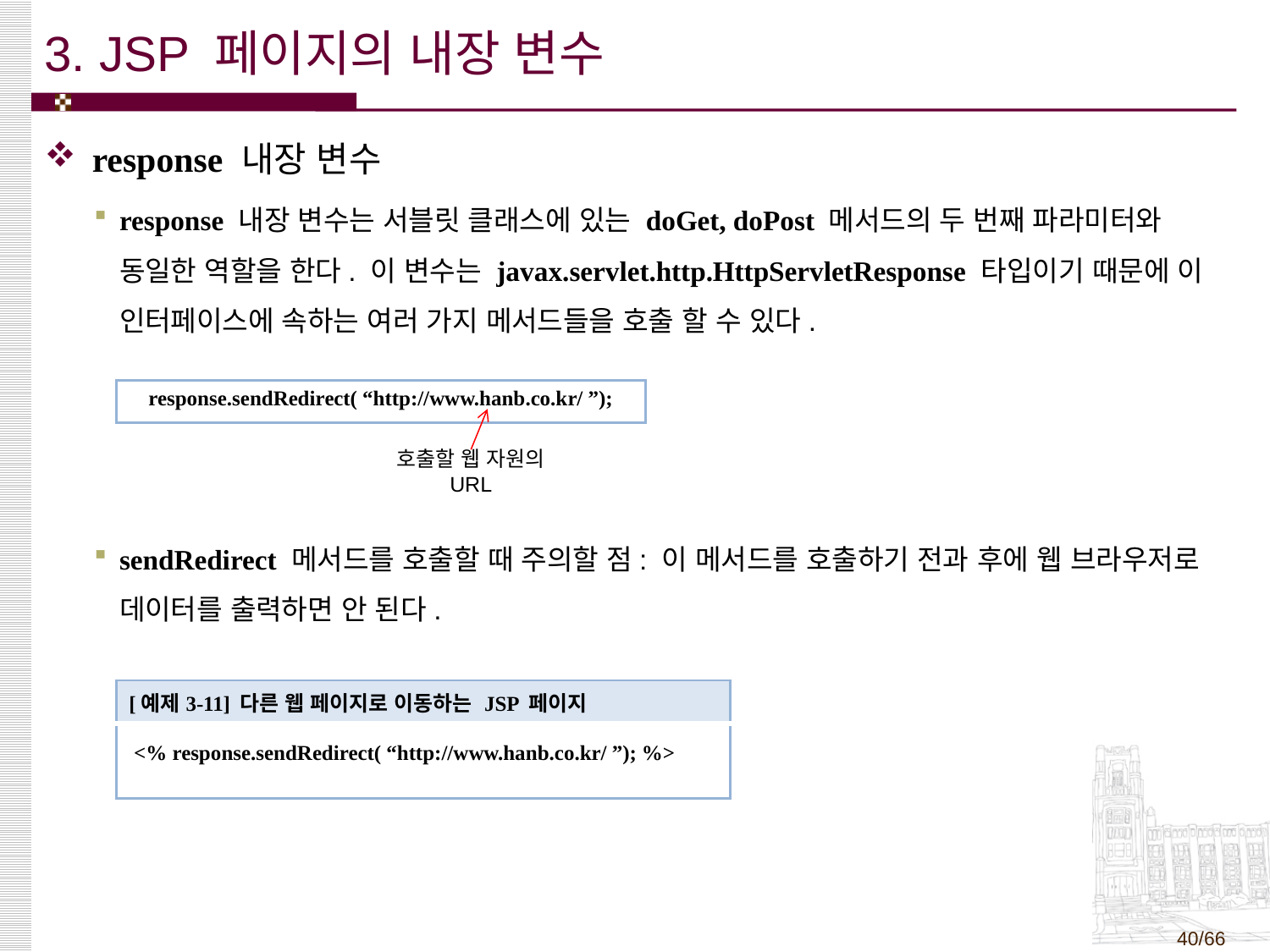

# 3. JSP 페이지의 내장 변수
response 내장 변수
response 내장 변수는 서블릿 클래스에 있는 doGet, doPost 메서드의 두 번째 파라미터와 동일한 역할을 한다. 이 변수는 javax.servlet.http.HttpServletResponse 타입이기 때문에 이 인터페이스에 속하는 여러 가지 메서드들을 호출 할 수 있다.

sendRedirect 메서드를 호출할 때 주의할 점: 이 메서드를 호출하기 전과 후에 웹 브라우저로 데이터를 출력하면 안 된다.

| response.sendRedirect( “http://www.hanb.co.kr/ ”); |
| --- |
호출할 웹 자원의 URL
| [예제3-11] 다른 웹 페이지로 이동하는 JSP 페이지 |
| --- |
| <% response.sendRedirect( “http://www.hanb.co.kr/ ”); %> |